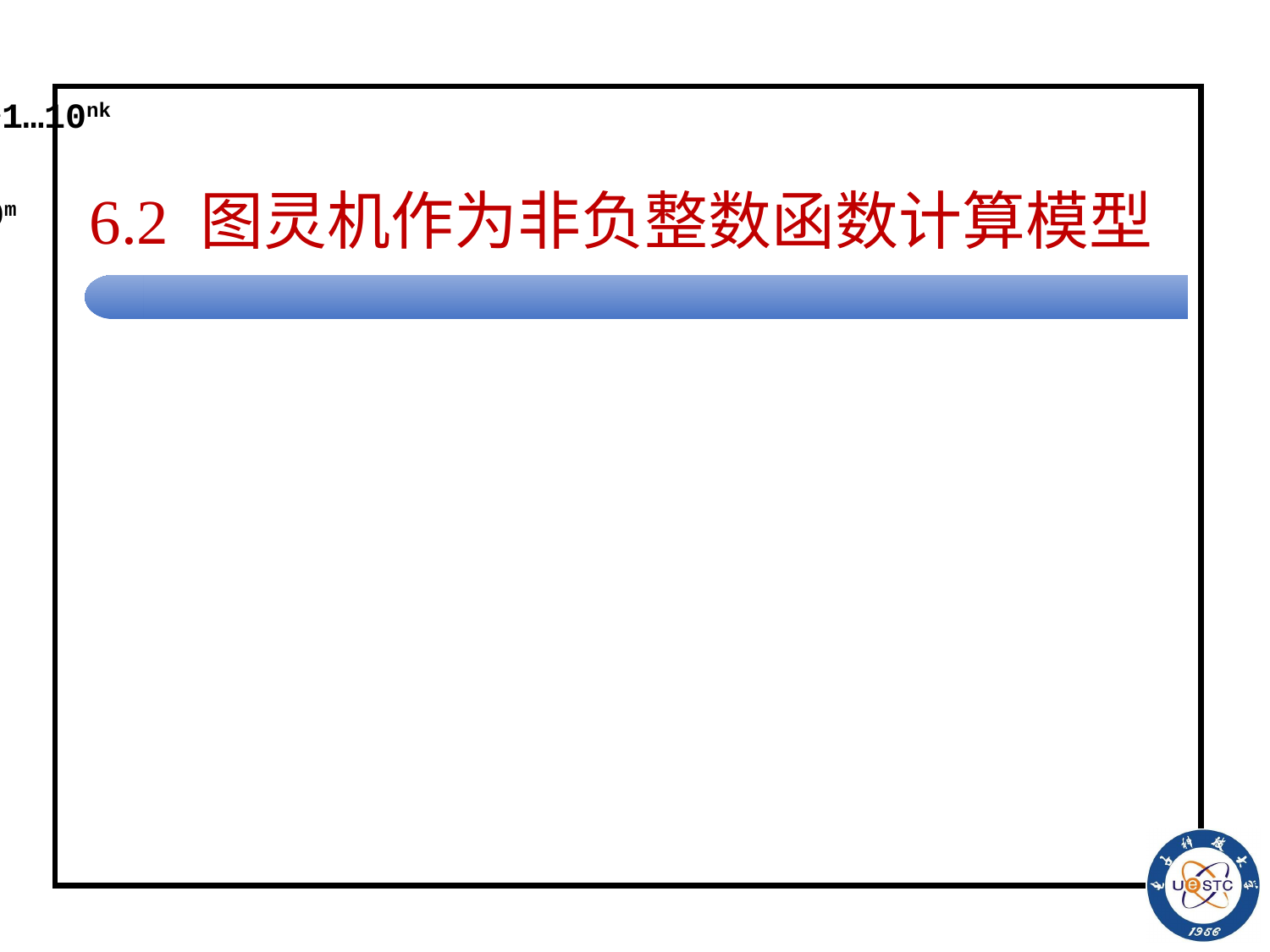

# 6.2 图灵机作为非负整数函数计算模型
设有k元函数f(n1,  n2,  … ,  nk) = m
如果TM接受输入串
0n110n21…10nk
则输出符号串
0m
则称TM计算k元函数f；
或称f为TM的计算的函数；
也称f是图灵可计算的。